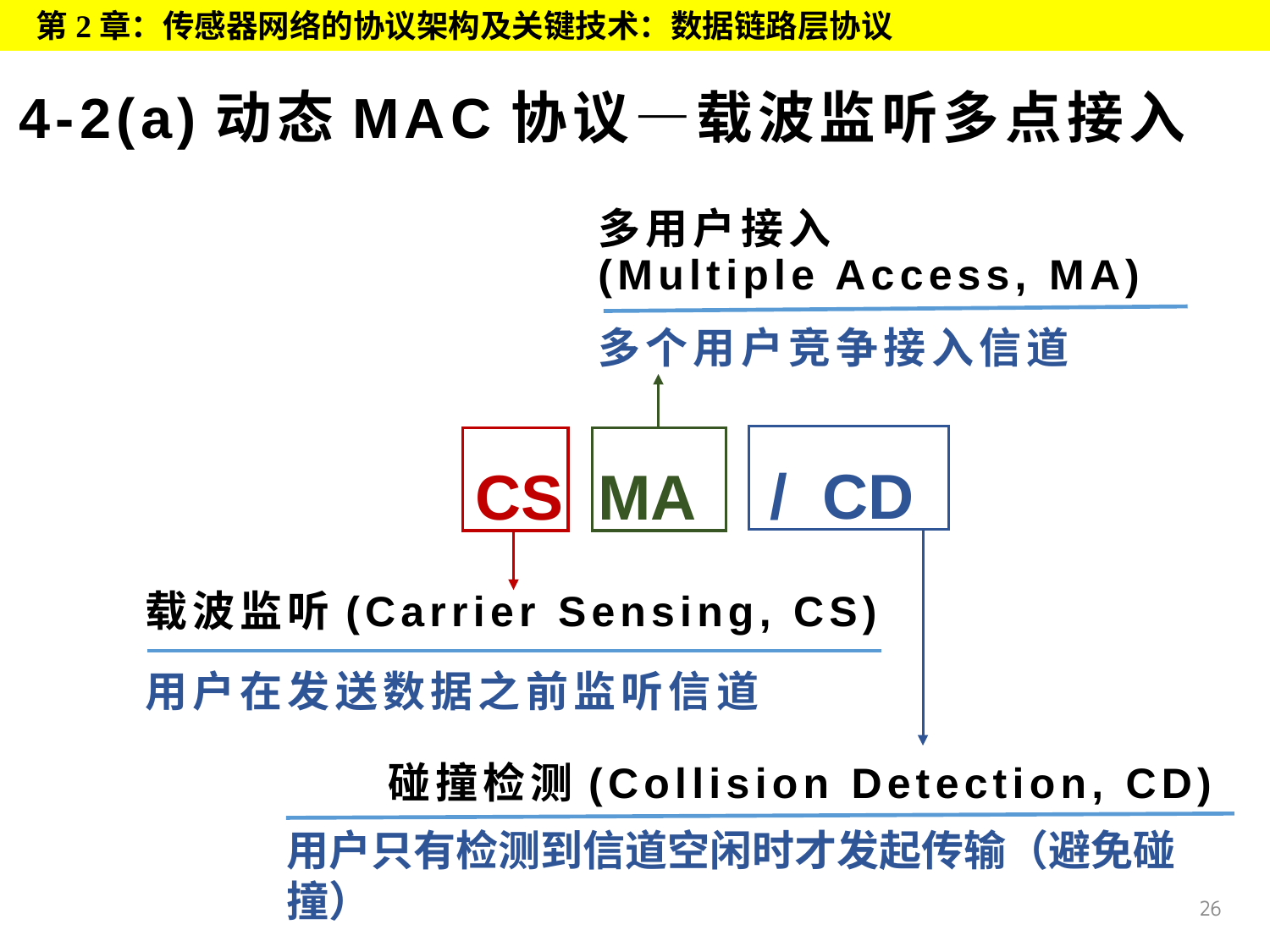

第2章：传感器网络的协议架构及关键技术：数据链路层协议
# 4-2(a)动态MAC协议—载波监听多点接入
多用户接入
(Multiple Access, MA)
多个用户竞争接入信道

/  CD
CS

MA

载波监听(Carrier Sensing, CS)
用户在发送数据之前监听信道
碰撞检测(Collision Detection, CD)
用户只有检测到信道空闲时才发起传输（避免碰撞）
26